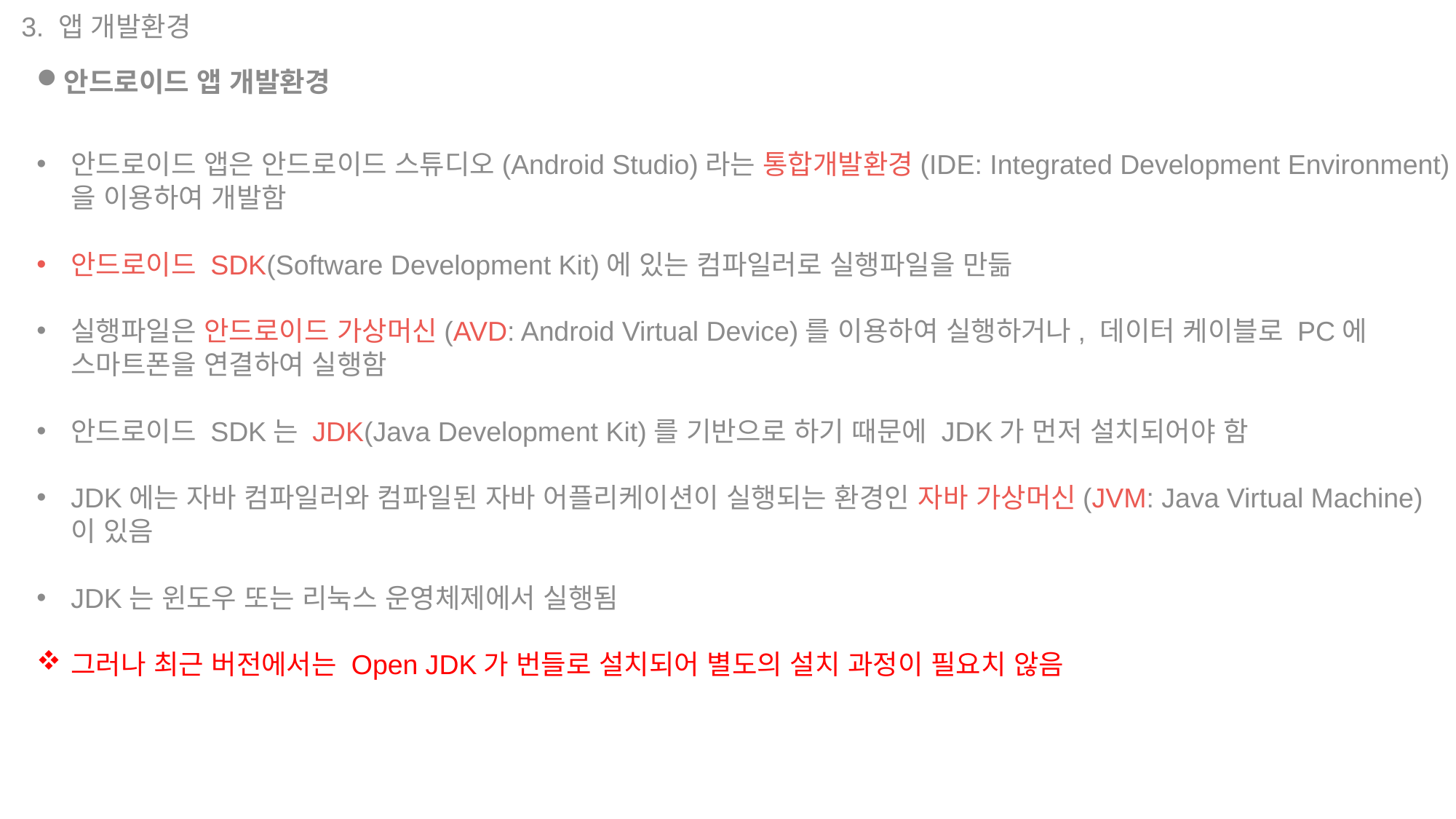

3. 앱 개발환경
안드로이드 앱 개발환경

안드로이드 앱은 안드로이드 스튜디오(Android Studio)라는 통합개발환경(IDE: Integrated Development Environment)을 이용하여 개발함

안드로이드 SDK(Software Development Kit)에 있는 컴파일러로 실행파일을 만듦

실행파일은 안드로이드 가상머신(AVD: Android Virtual Device)를 이용하여 실행하거나, 데이터 케이블로 PC에 스마트폰을 연결하여 실행함

안드로이드 SDK는 JDK(Java Development Kit)를 기반으로 하기 때문에 JDK가 먼저 설치되어야 함

JDK에는 자바 컴파일러와 컴파일된 자바 어플리케이션이 실행되는 환경인 자바 가상머신(JVM: Java Virtual Machine)이 있음

JDK는 윈도우 또는 리눅스 운영체제에서 실행됨

그러나 최근 버전에서는 Open JDK가 번들로 설치되어 별도의 설치 과정이 필요치 않음